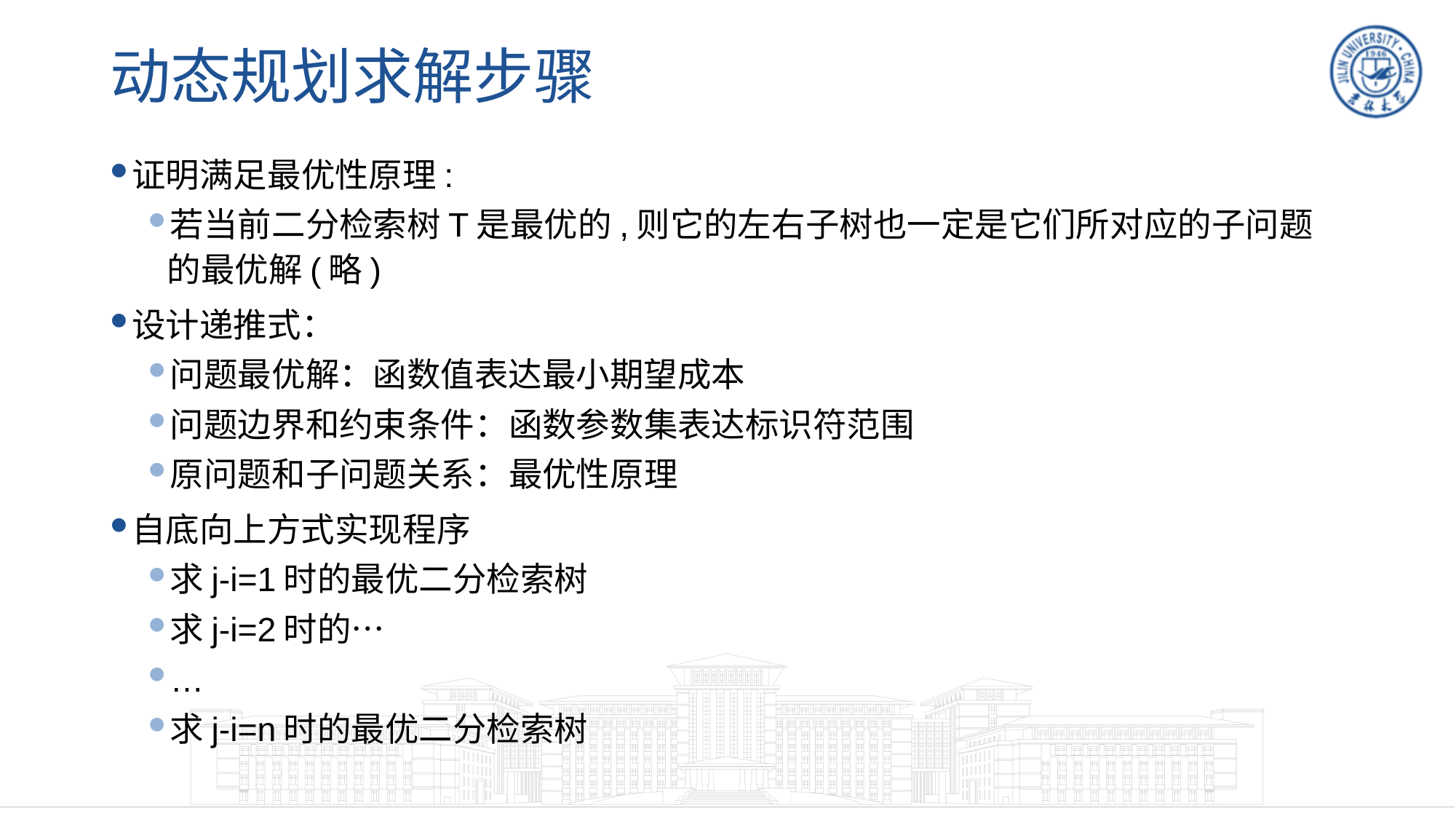

# 动态规划求解步骤
证明满足最优性原理:
若当前二分检索树T是最优的,则它的左右子树也一定是它们所对应的子问题的最优解(略)
设计递推式：
问题最优解：函数值表达最小期望成本
问题边界和约束条件：函数参数集表达标识符范围
原问题和子问题关系：最优性原理
自底向上方式实现程序
求j-i=1时的最优二分检索树
求j-i=2时的…
…
求j-i=n时的最优二分检索树

77